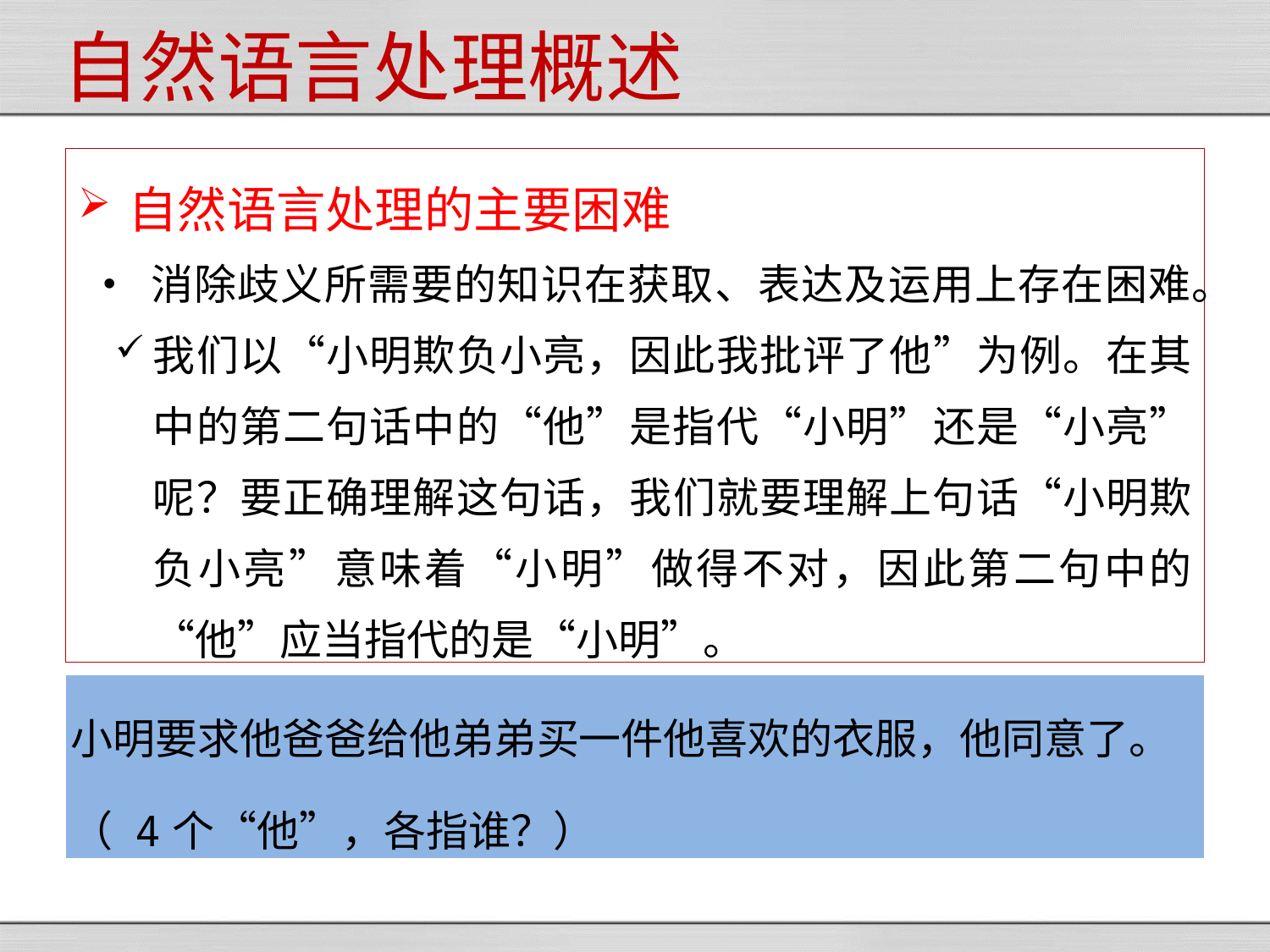

自然语言处理概述
自然语言处理的主要困难
消除歧义所需要的知识在获取、表达及运用上存在困难。
我们以“小明欺负小亮，因此我批评了他”为例。在其中的第二句话中的“他”是指代“小明”还是“小亮”呢？要正确理解这句话，我们就要理解上句话“小明欺负小亮”意味着“小明”做得不对，因此第二句中的“他”应当指代的是“小明”。
| 小明要求他爸爸给他弟弟买一件他喜欢的衣服，他同意了。 （ 4个“他”，各指谁？） |
| --- |